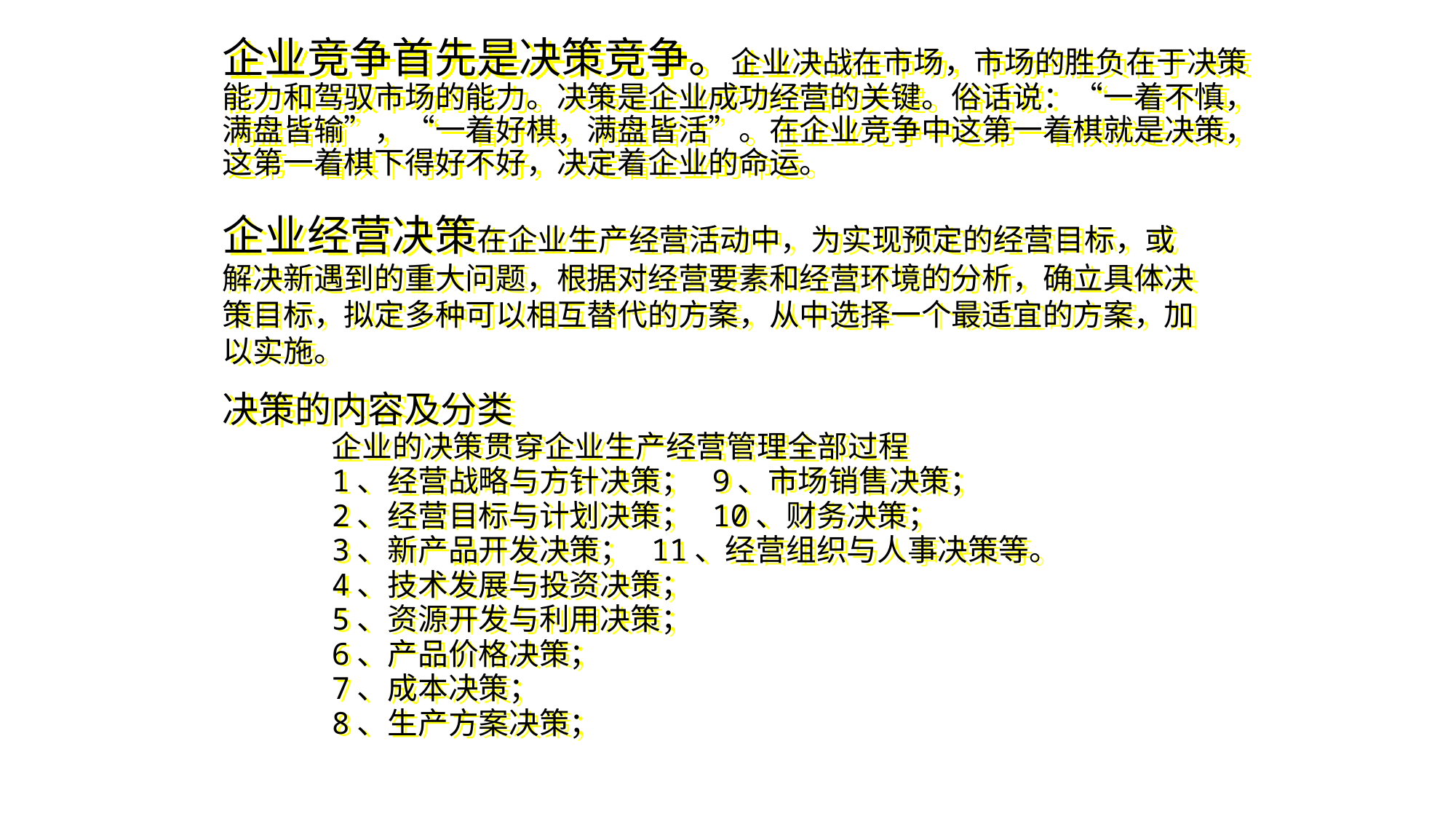

企业竞争首先是决策竞争。企业决战在市场，市场的胜负在于决策能力和驾驭市场的能力。决策是企业成功经营的关键。俗话说：“一着不慎，满盘皆输”，“一着好棋，满盘皆活”。在企业竞争中这第一着棋就是决策，这第一着棋下得好不好，决定着企业的命运。
企业经营决策在企业生产经营活动中，为实现预定的经营目标，或解决新遇到的重大问题，根据对经营要素和经营环境的分析，确立具体决策目标，拟定多种可以相互替代的方案，从中选择一个最适宜的方案，加以实施。
决策的内容及分类
	企业的决策贯穿企业生产经营管理全部过程
	1、经营战略与方针决策；  9、市场销售决策；
	2、经营目标与计划决策；  10、财务决策；
	3、新产品开发决策；  11、经营组织与人事决策等。
	4、技术发展与投资决策；
	5、资源开发与利用决策；
	6、产品价格决策；
	7、成本决策；
	8、生产方案决策；